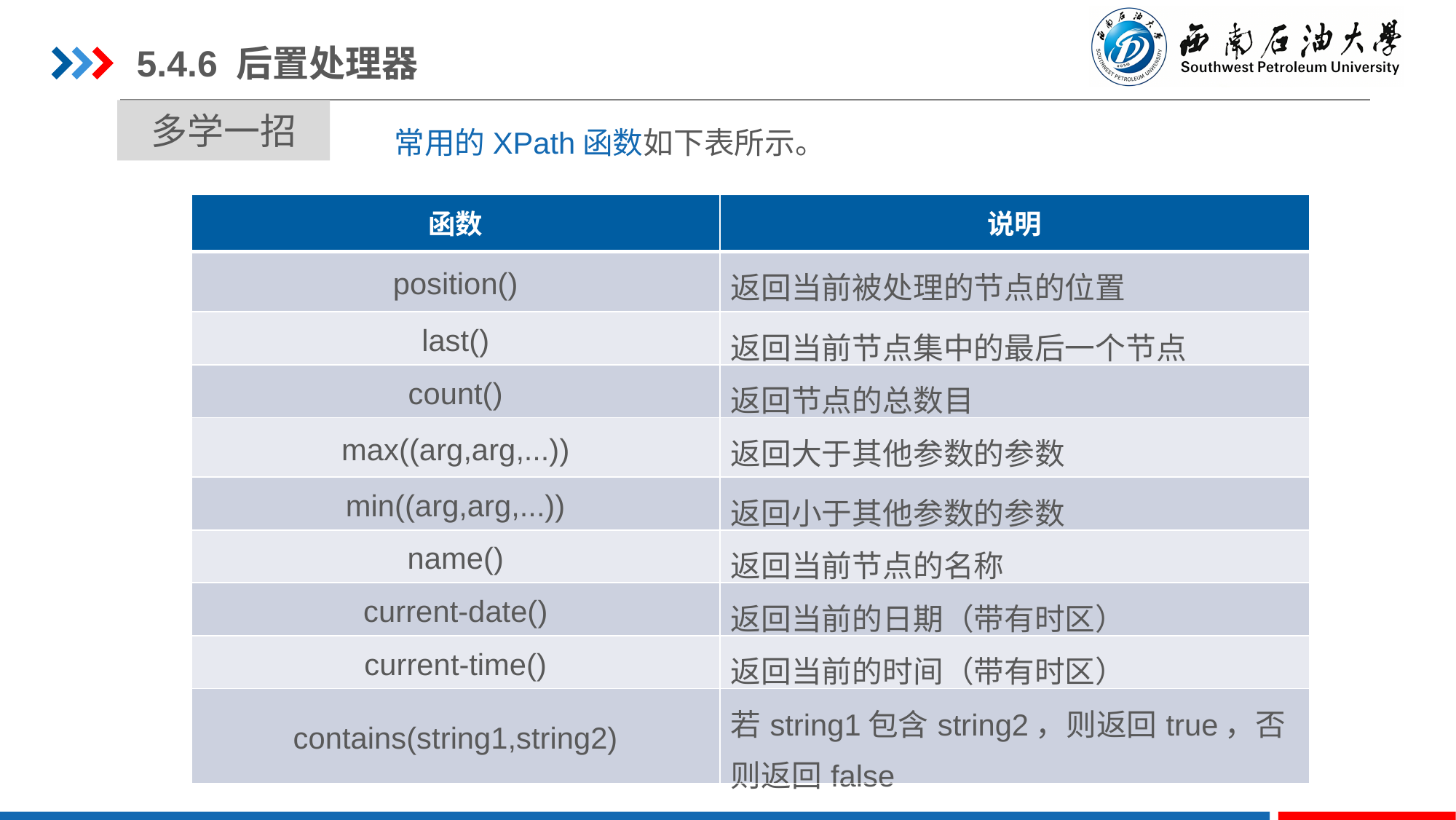

5.4.6 后置处理器
多学一招
常用的XPath函数如下表所示。
| 函数 | 说明 |
| --- | --- |
| position() | 返回当前被处理的节点的位置 |
| last() | 返回当前节点集中的最后一个节点 |
| count() | 返回节点的总数目 |
| max((arg,arg,...)) | 返回大于其他参数的参数 |
| min((arg,arg,...)) | 返回小于其他参数的参数 |
| name() | 返回当前节点的名称 |
| current-date() | 返回当前的日期（带有时区） |
| current-time() | 返回当前的时间（带有时区） |
| contains(string1,string2) | 若string1包含string2，则返回true，否则返回false |